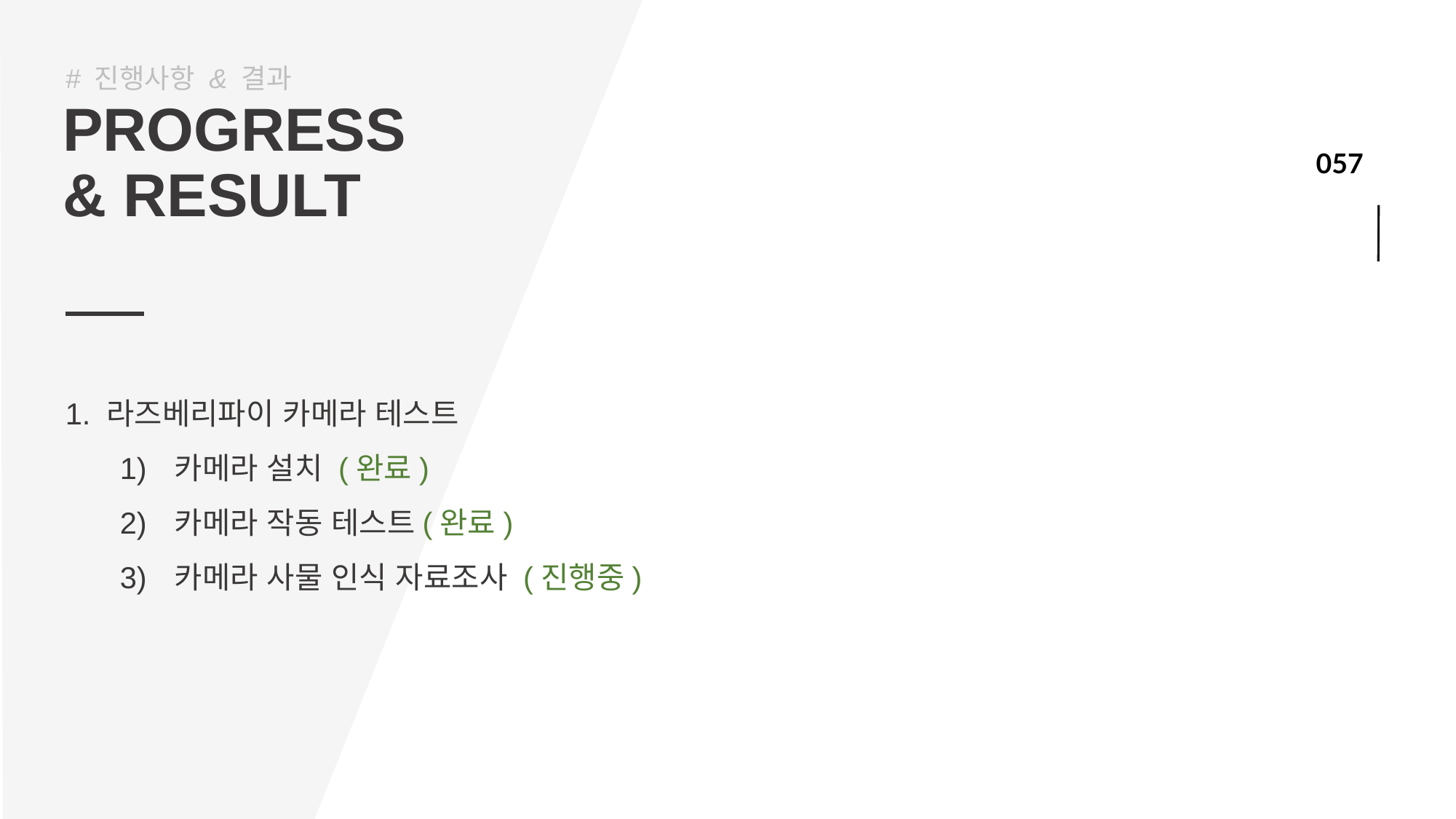

# 진행사항 & 결과
PROGRESS
& RESULT
라즈베리파이 카메라 테스트
카메라 설치 (완료)
카메라 작동 테스트(완료)
카메라 사물 인식 자료조사 (진행중)